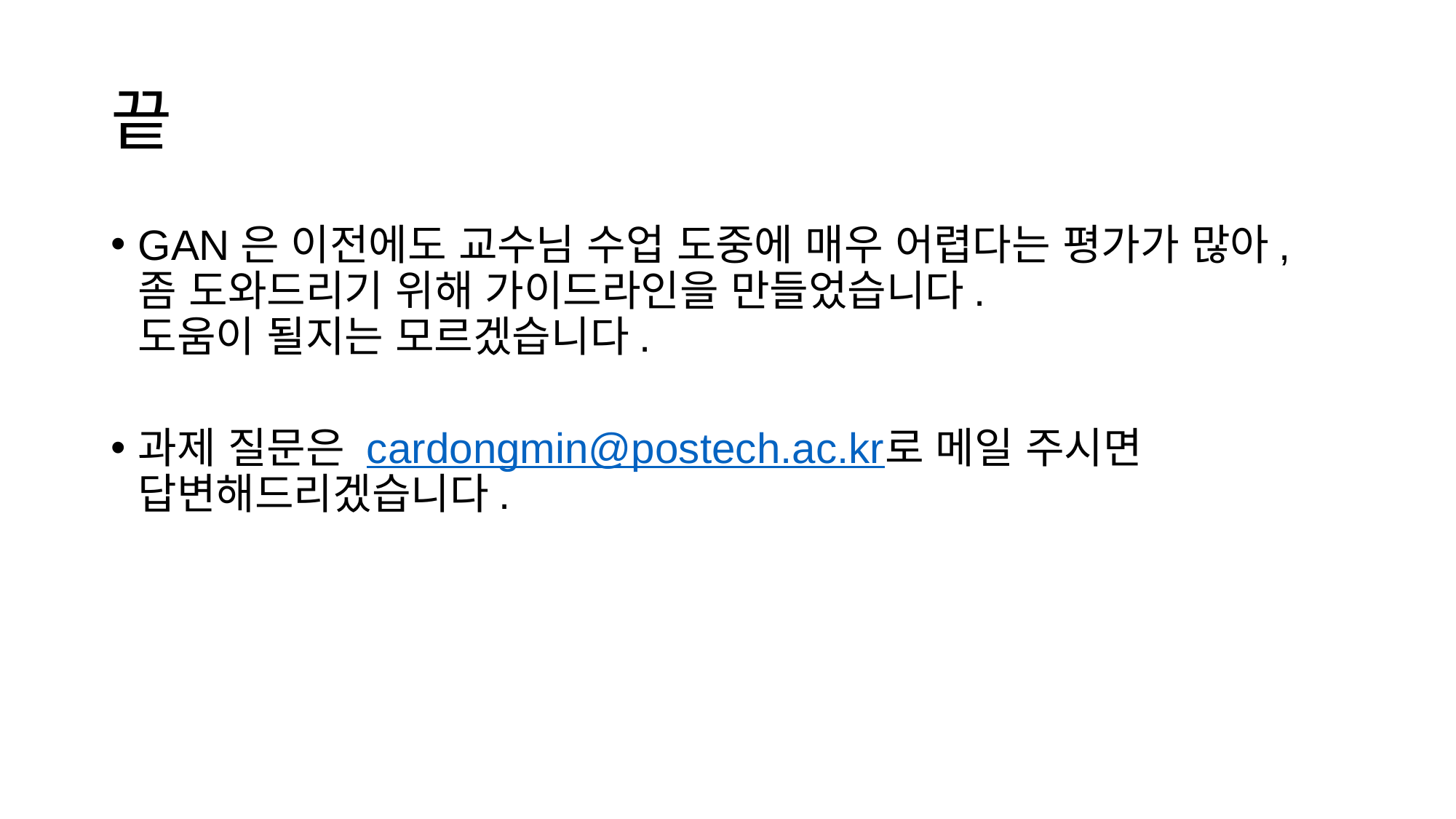

# 끝
GAN은 이전에도 교수님 수업 도중에 매우 어렵다는 평가가 많아, 좀 도와드리기 위해 가이드라인을 만들었습니다.
도움이 될지는 모르겠습니다.
과제 질문은 cardongmin@postech.ac.kr로 메일 주시면 답변해드리겠습니다.